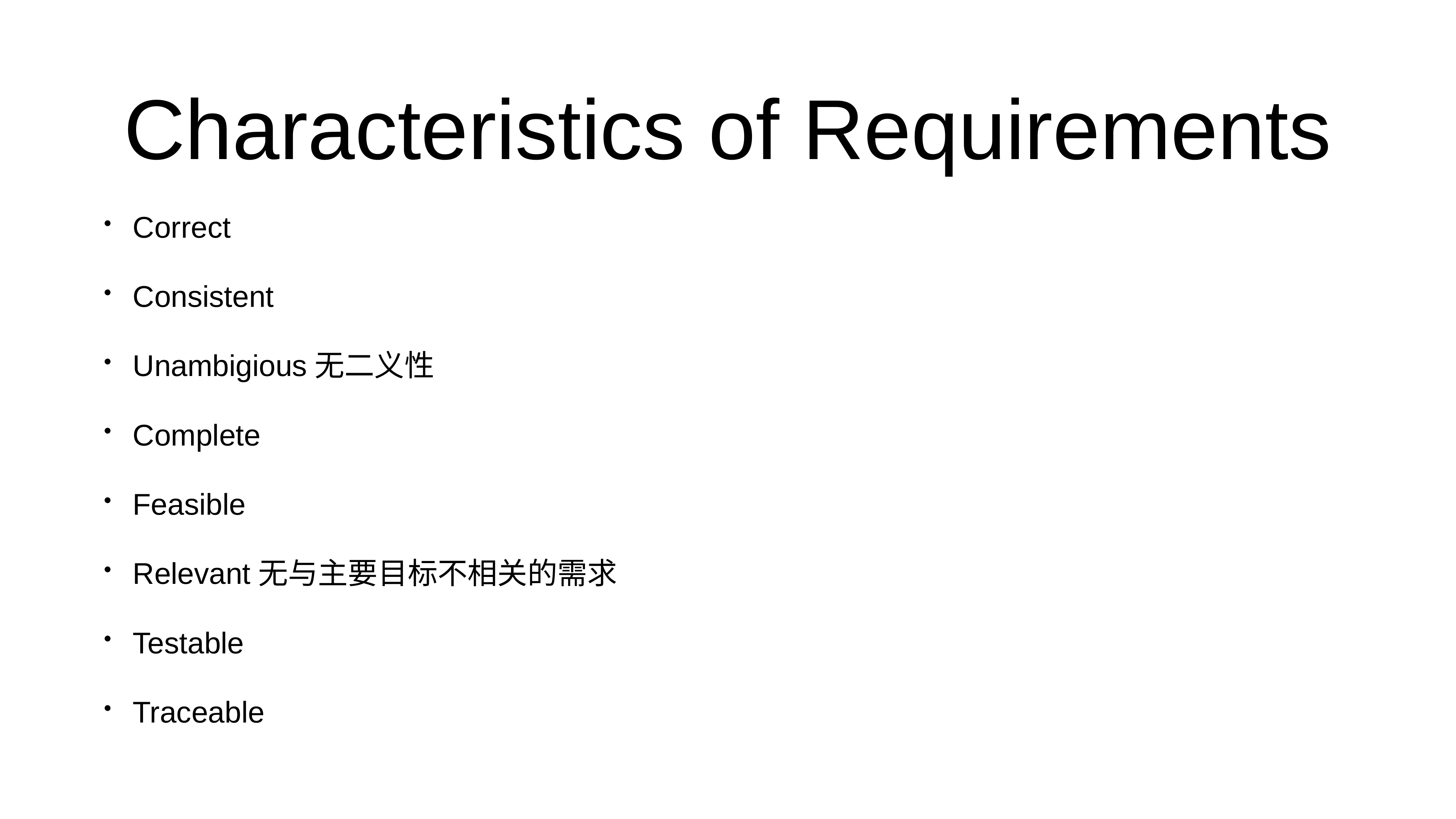

# Characteristics of Requirements
Correct
Consistent
Unambigious无二义性
Complete
Feasible
Relevant无与主要目标不相关的需求
Testable
Traceable